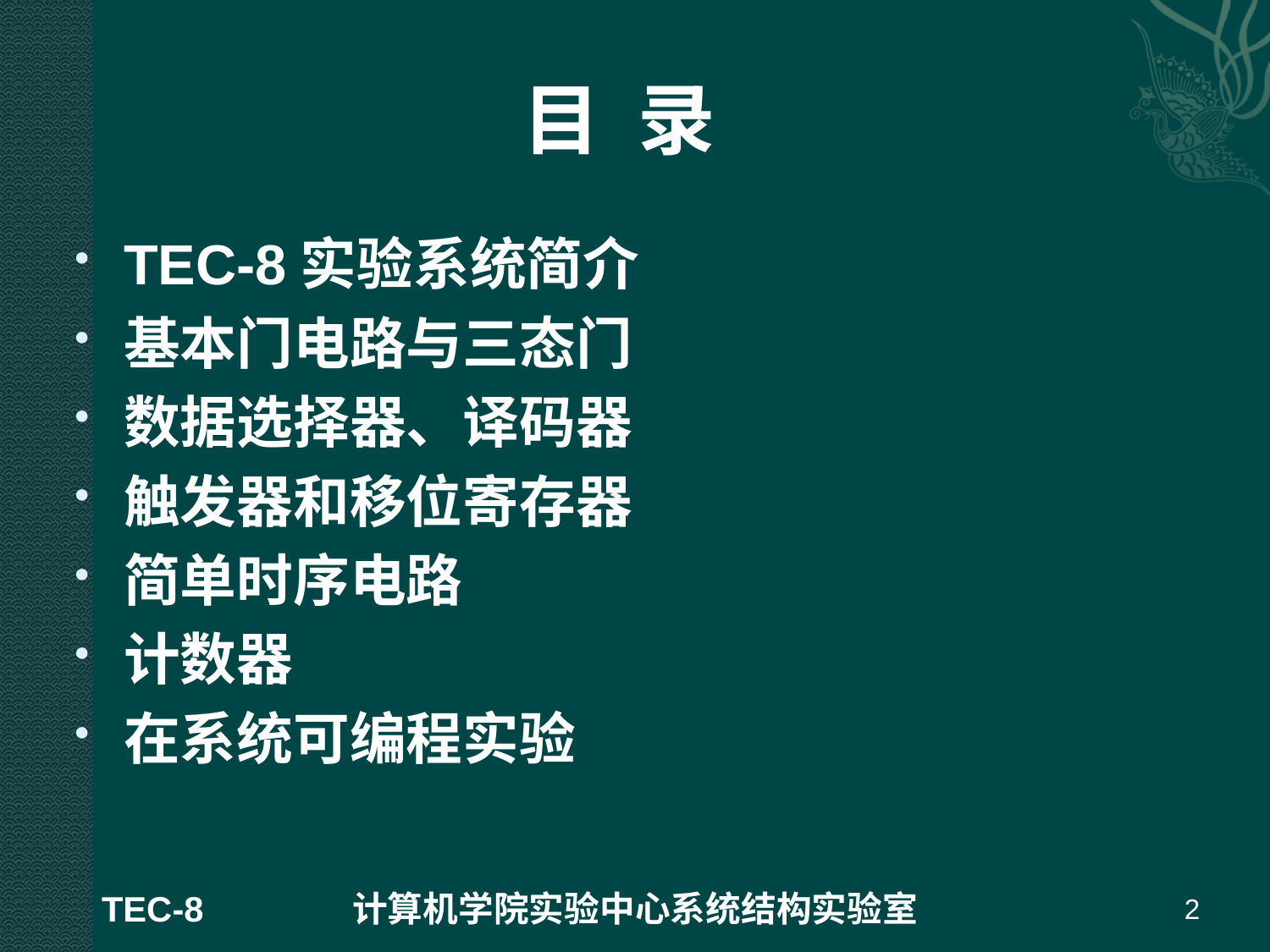

# 目  录
TEC-8实验系统简介
基本门电路与三态门
数据选择器、译码器
触发器和移位寄存器
简单时序电路
计数器
在系统可编程实验

TEC-8
计算机学院实验中心系统结构实验室
2